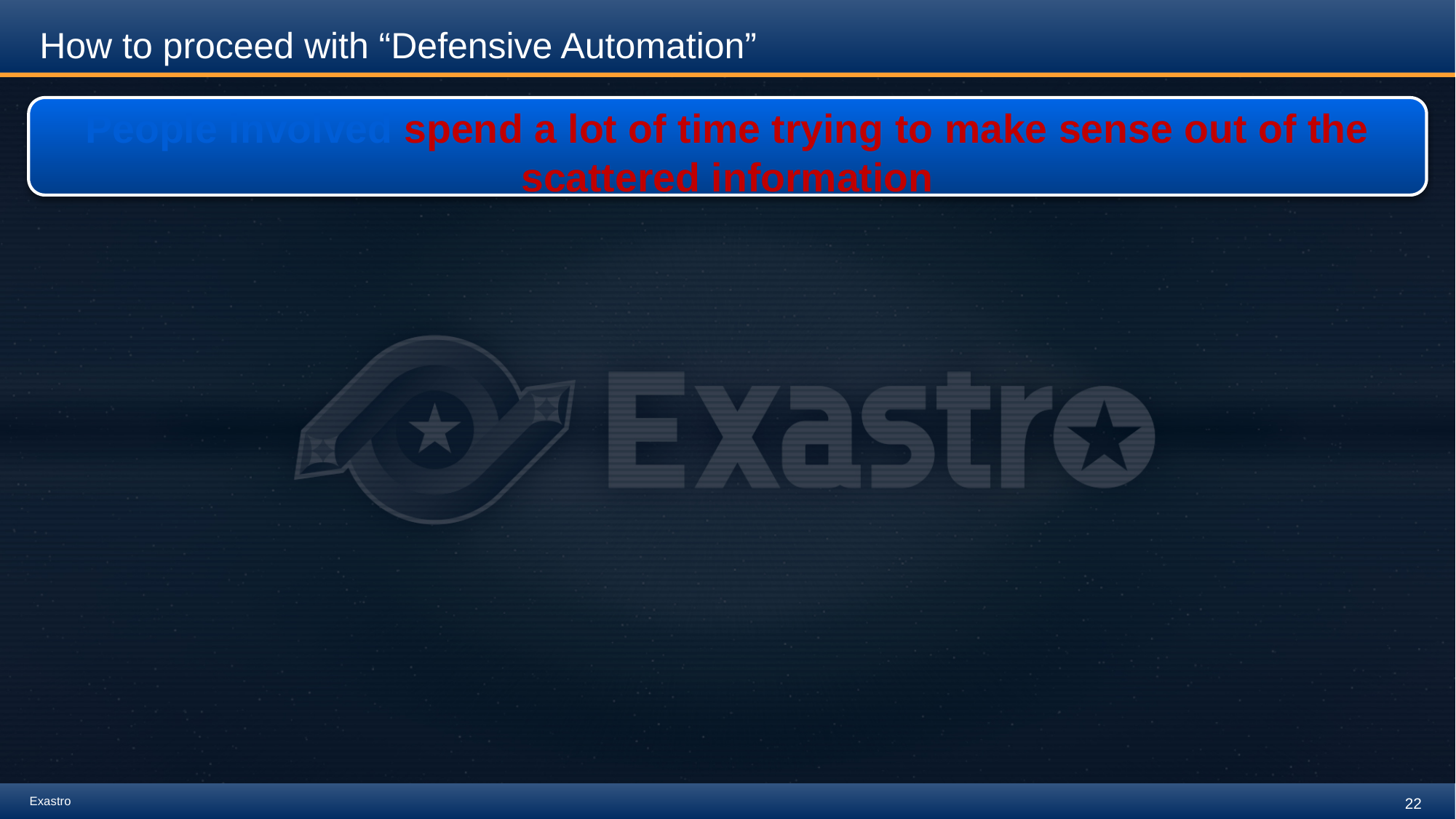

# How to proceed with “Defensive Automation”
People involved spend a lot of time trying to make sense out of the scattered information
Operation team

Only used once

Operation
Manual

System’s
Expected value
Operation
Procedure
(Embedded
Parameters)

In charge of B

Operator A
パラ
メータ
パラ
メータ
Para
meter
Op.
proce
-dure
In charge of A
パラ
メータ
パラ
メータ
Para
meter
Op.
proce
-dure
×

Time chart

Operator B

In charge of C

Expert

パラ
メータ
パラ
メータ
Para
meter
Op.
proce
-dure

Operators
Design team
System
System status